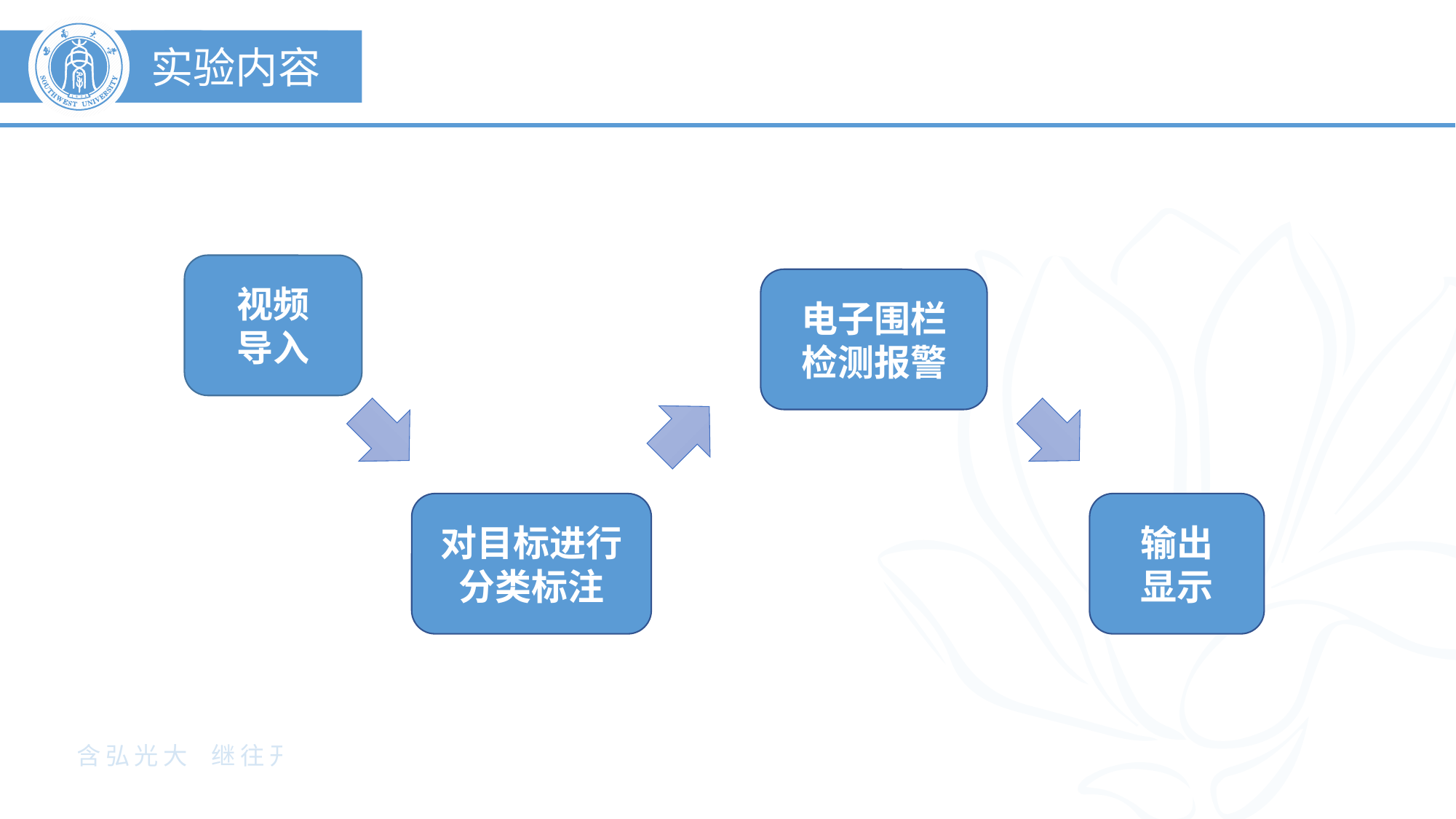

实验过程
实验内容
视频
导入
电子围栏
检测报警

输出
显示
对目标进行分类标注